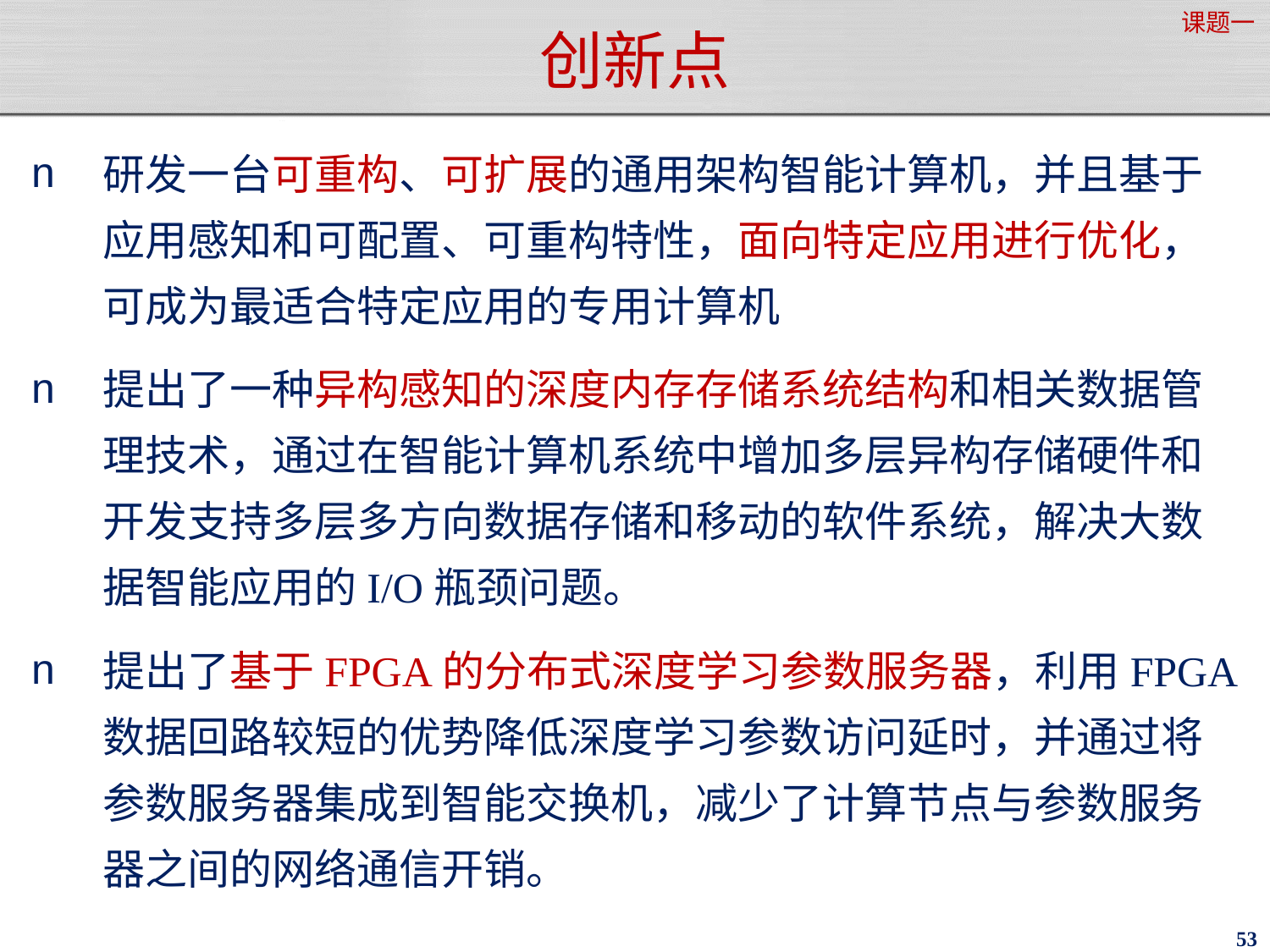

课题一
# 创新点
研发一台可重构、可扩展的通用架构智能计算机，并且基于应用感知和可配置、可重构特性，面向特定应用进行优化，可成为最适合特定应用的专用计算机
提出了一种异构感知的深度内存存储系统结构和相关数据管理技术，通过在智能计算机系统中增加多层异构存储硬件和开发支持多层多方向数据存储和移动的软件系统，解决大数据智能应用的I/O瓶颈问题。
提出了基于FPGA的分布式深度学习参数服务器，利用FPGA数据回路较短的优势降低深度学习参数访问延时，并通过将参数服务器集成到智能交换机，减少了计算节点与参数服务器之间的网络通信开销。
53